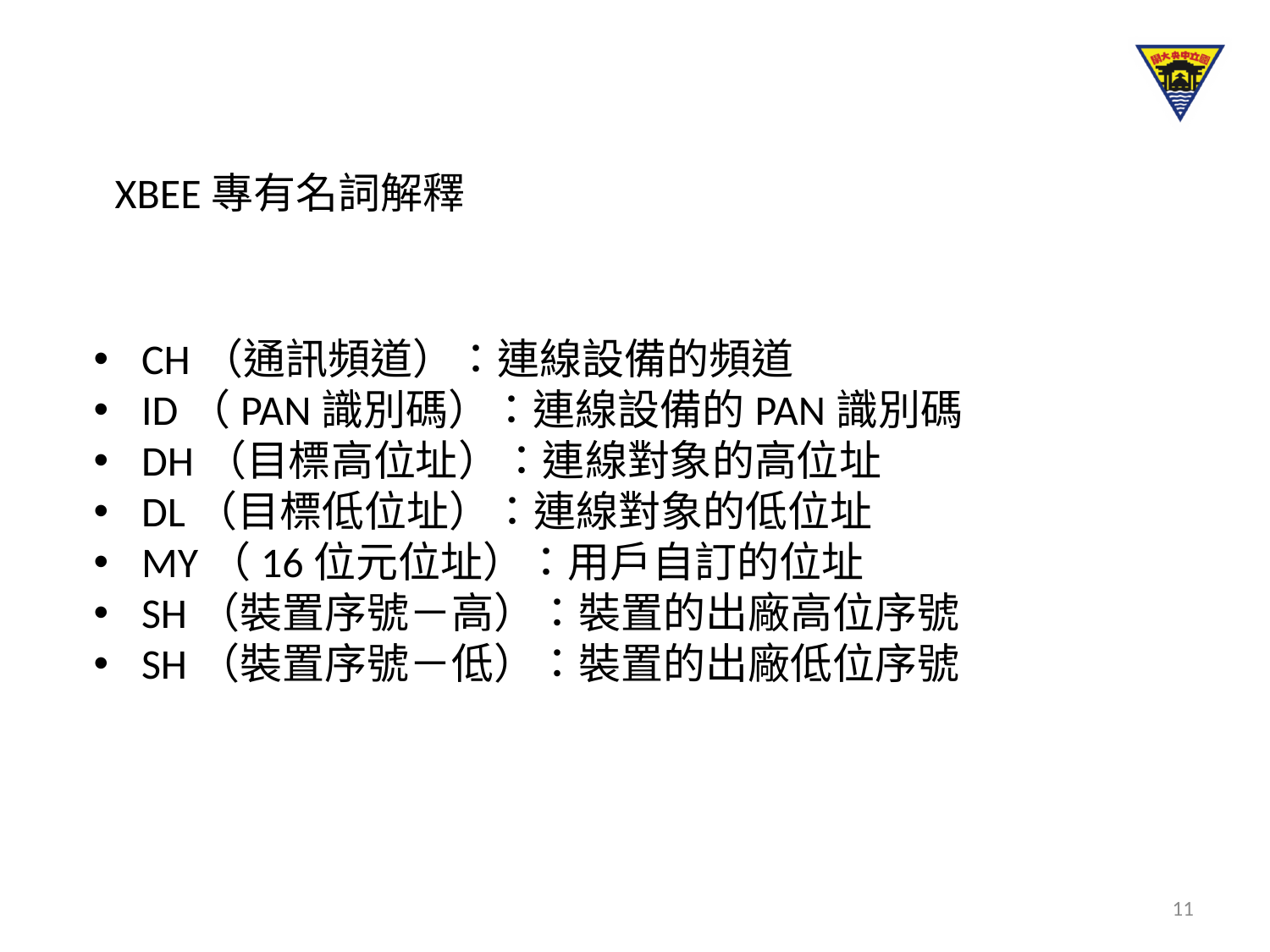

XBEE專有名詞解釋
CH（通訊頻道）：連線設備的頻道
ID（PAN識別碼）：連線設備的PAN識別碼
DH（目標高位址）：連線對象的高位址
DL（目標低位址）：連線對象的低位址
MY（16位元位址）：用戶自訂的位址
SH（裝置序號－高）：裝置的出廠高位序號
SH（裝置序號－低）：裝置的出廠低位序號

11